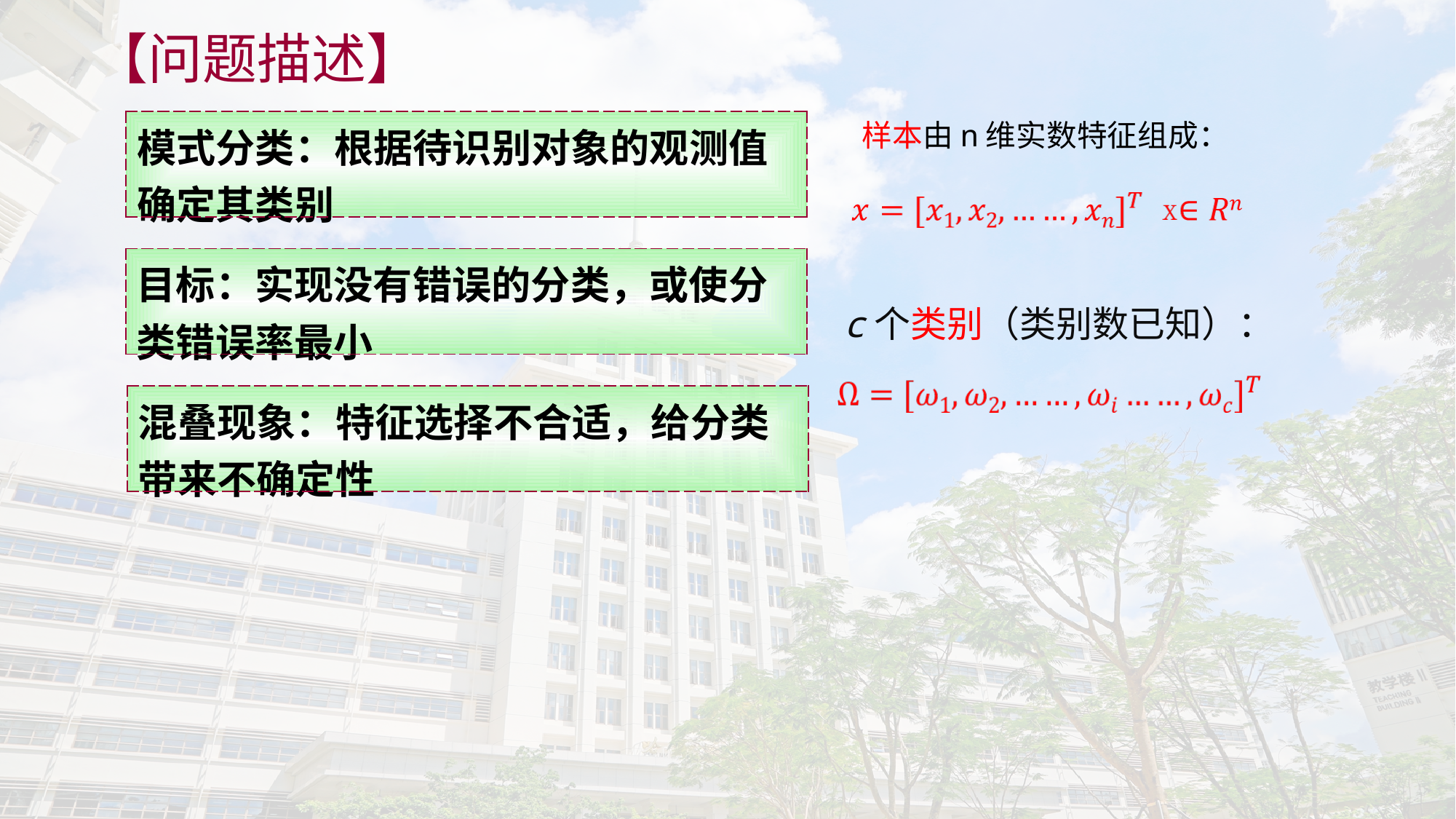

【问题描述】
样本由n维实数特征组成：
| 模式分类：根据待识别对象的观测值确定其类别 |
| --- |

| 目标：实现没有错误的分类，或使分类错误率最小 |
| --- |
c个类别（类别数已知）：

| 混叠现象：特征选择不合适，给分类带来不确定性 |
| --- |